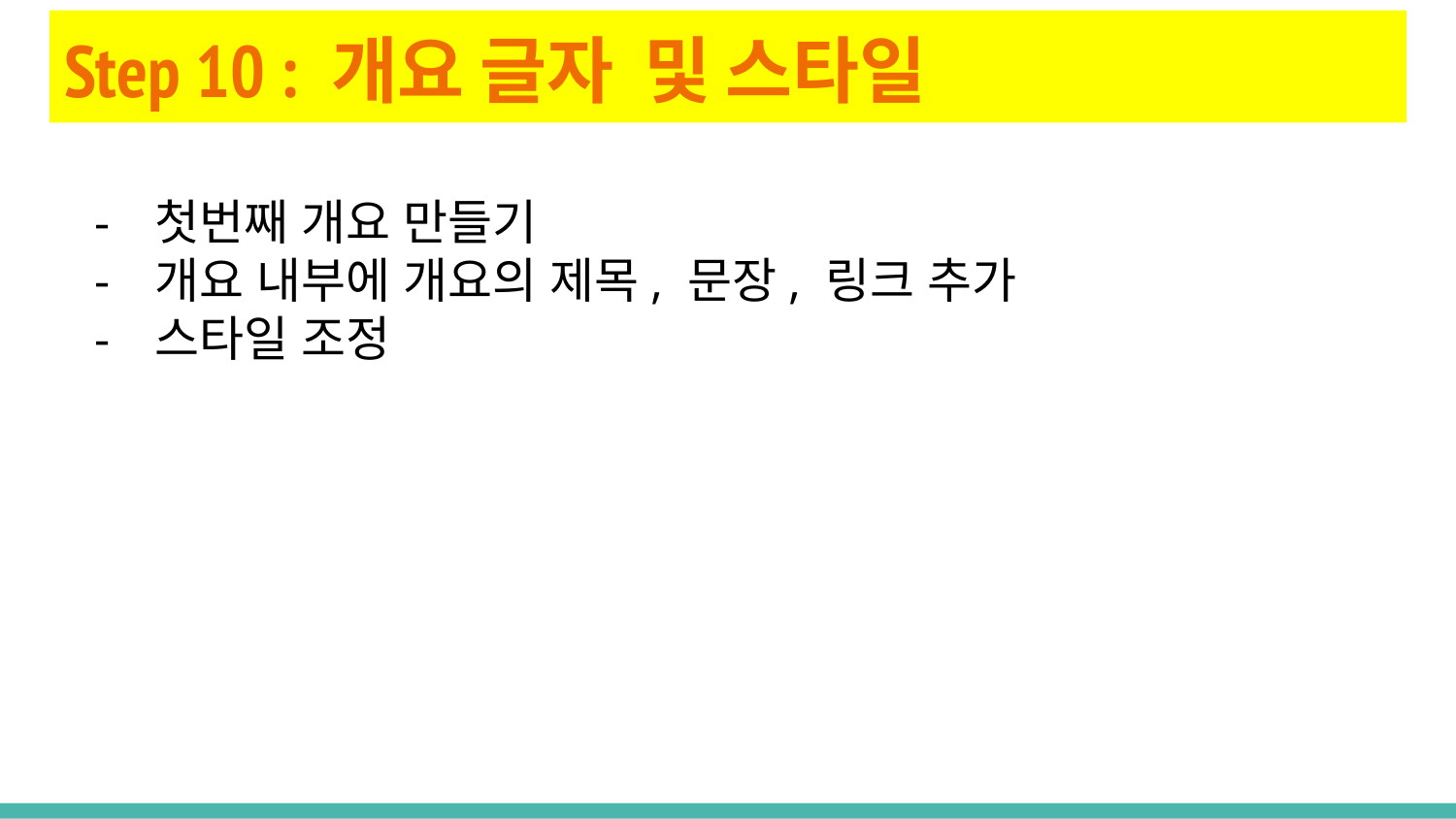

# Step 10 : 개요 글자  및 스타일
첫번째 개요 만들기
개요 내부에 개요의 제목, 문장, 링크 추가
스타일 조정